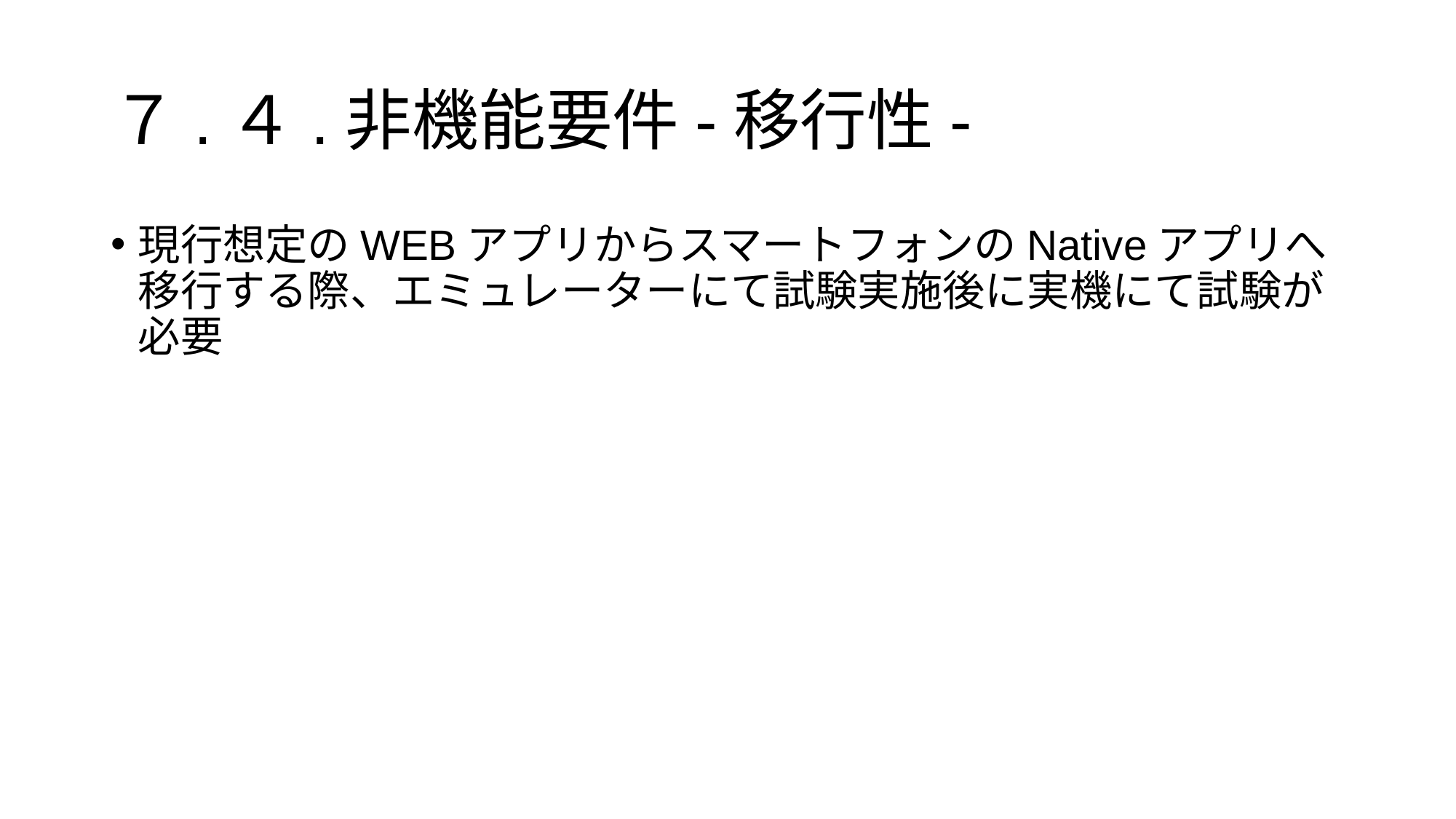

# ７.４.非機能要件-移行性-
現行想定のWEBアプリからスマートフォンのNativeアプリへ移行する際、エミュレーターにて試験実施後に実機にて試験が必要